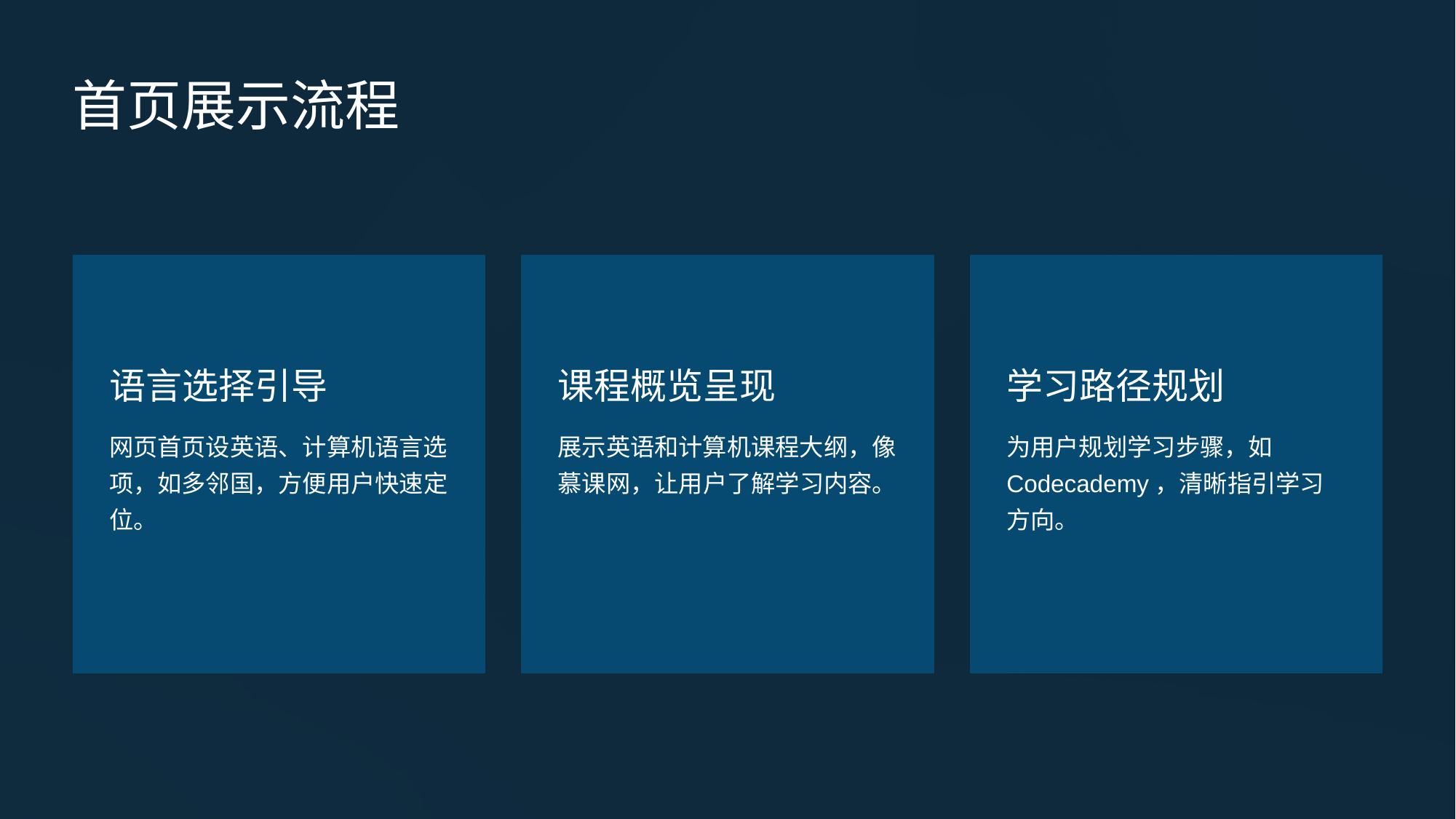

首页展示流程

语言选择引导
课程概览呈现
学习路径规划
网页首页设英语、计算机语言选项，如多邻国，方便用户快速定位。
展示英语和计算机课程大纲，像慕课网，让用户了解学习内容。
为用户规划学习步骤，如Codecademy，清晰指引学习方向。